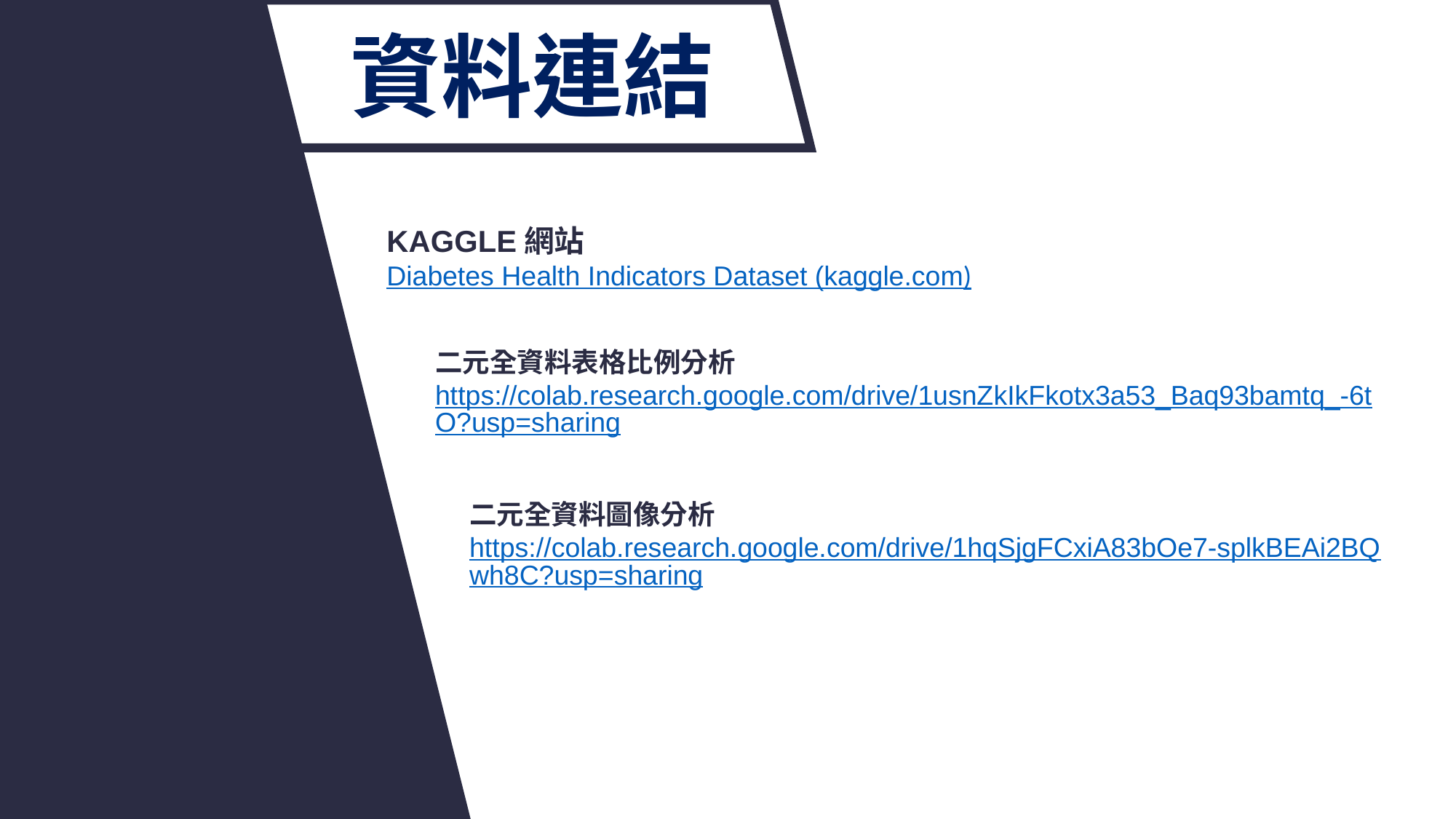

資料連結

KAGGLE網站
Diabetes Health Indicators Dataset (kaggle.com)
Q&A
二元全資料表格比例分析https://colab.research.google.com/drive/1usnZkIkFkotx3a53_Baq93bamtq_-6tO?usp=sharing
二元全資料圖像分析https://colab.research.google.com/drive/1hqSjgFCxiA83bOe7-splkBEAi2BQwh8C?usp=sharing